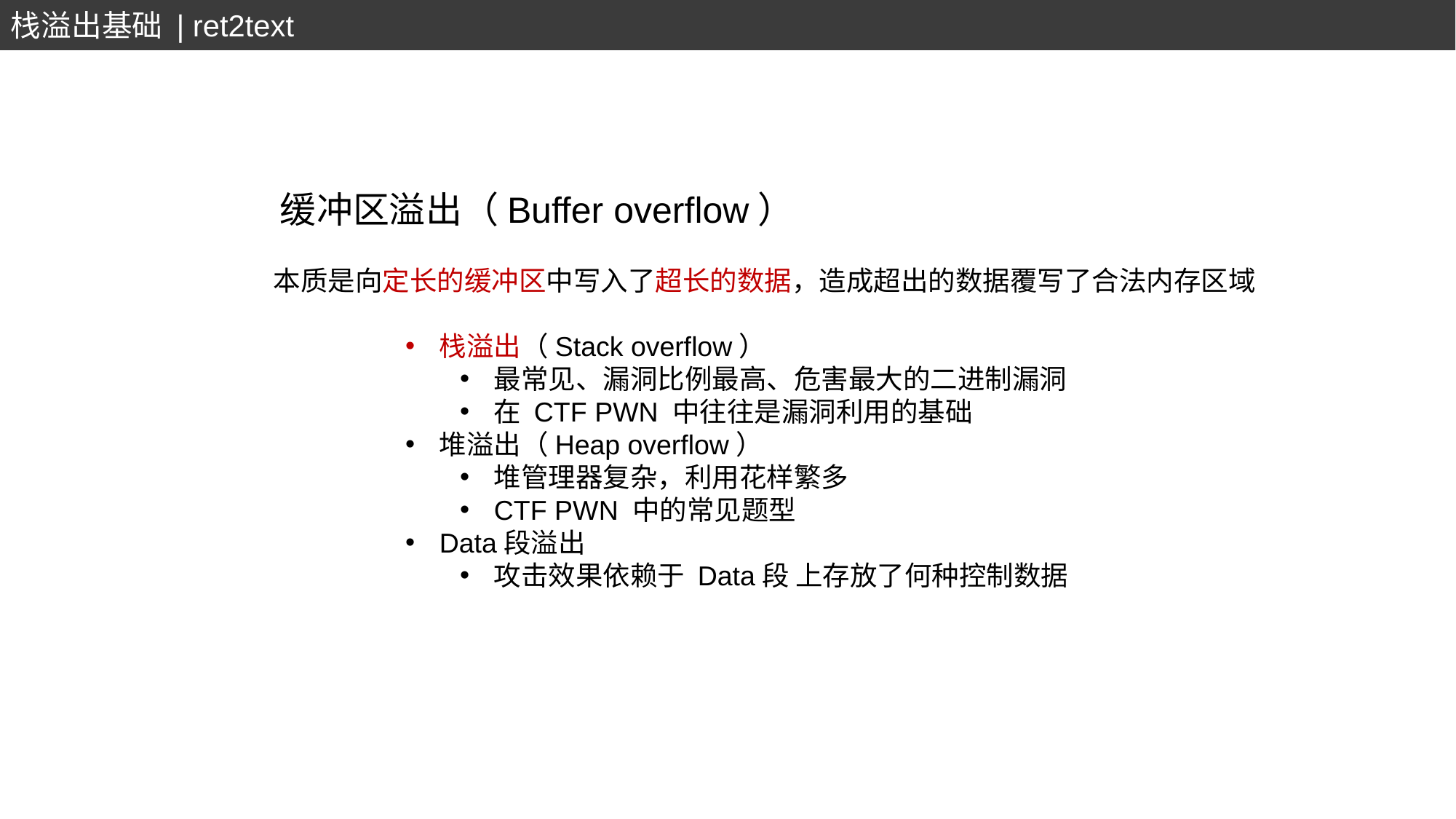

栈溢出基础 | ret2text
缓冲区溢出（Buffer overflow）
本质是向定长的缓冲区中写入了超长的数据，造成超出的数据覆写了合法内存区域
栈溢出（Stack overflow）
最常见、漏洞比例最高、危害最大的二进制漏洞
在 CTF PWN 中往往是漏洞利用的基础
堆溢出（Heap overflow）
堆管理器复杂，利用花样繁多
CTF PWN 中的常见题型
Data段溢出
攻击效果依赖于 Data段 上存放了何种控制数据